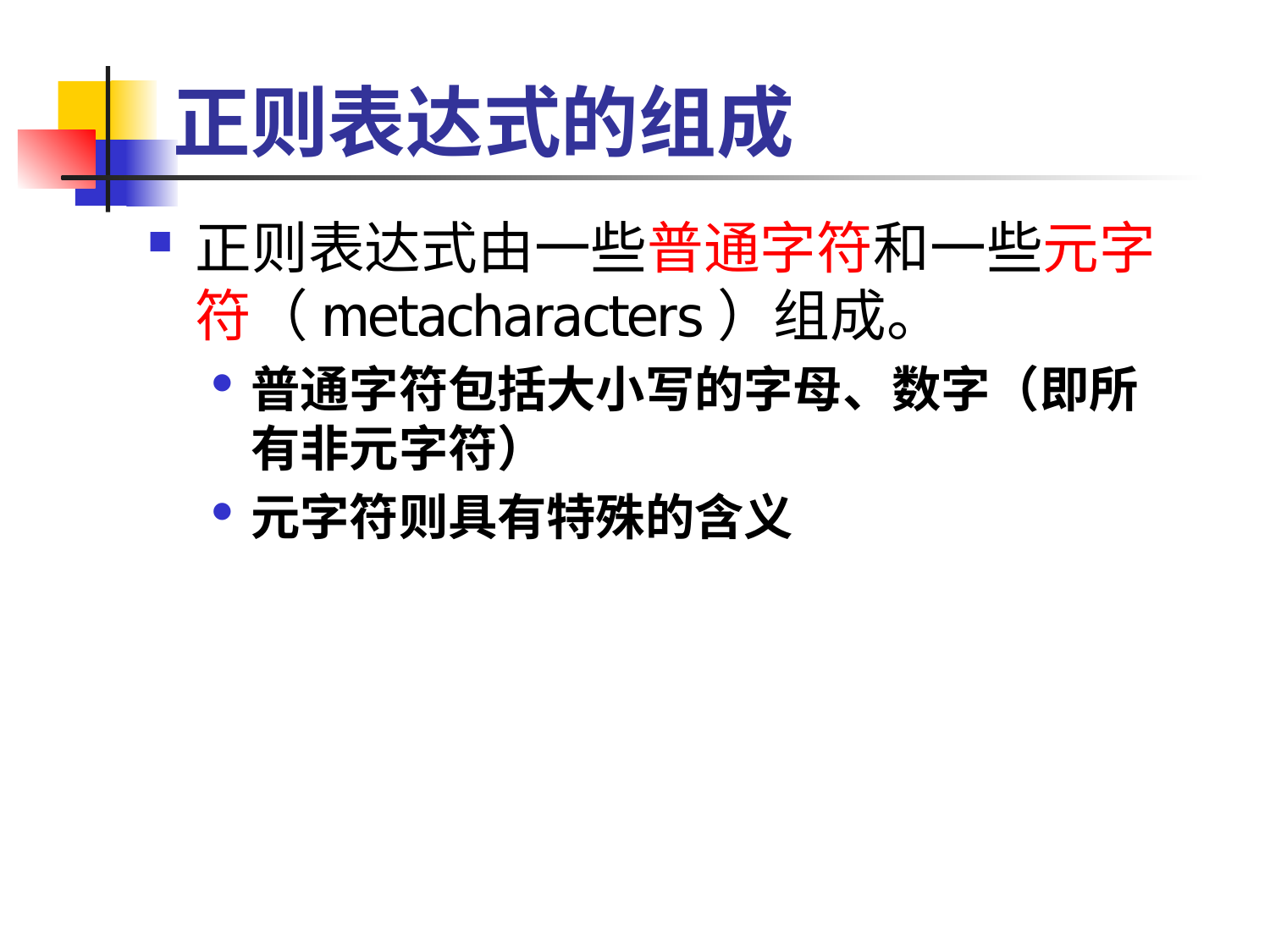

# 正则表达式的组成
正则表达式由一些普通字符和一些元字符（metacharacters）组成。
普通字符包括大小写的字母、数字（即所有非元字符）
元字符则具有特殊的含义